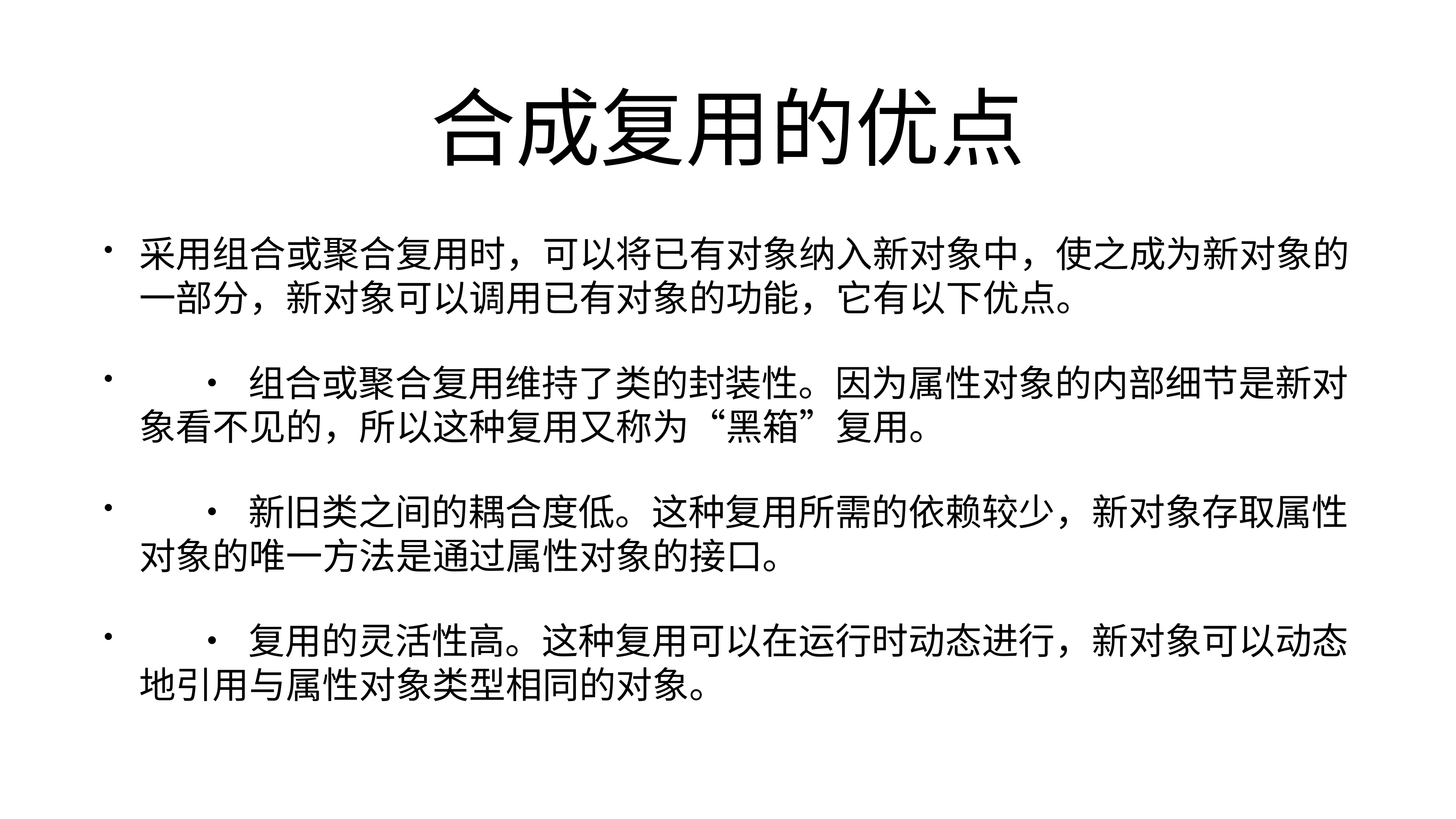

# 合成复用的优点
采用组合或聚合复用时，可以将已有对象纳入新对象中，使之成为新对象的一部分，新对象可以调用已有对象的功能，它有以下优点。
	•	组合或聚合复用维持了类的封装性。因为属性对象的内部细节是新对象看不见的，所以这种复用又称为“黑箱”复用。
	•	新旧类之间的耦合度低。这种复用所需的依赖较少，新对象存取属性对象的唯一方法是通过属性对象的接口。
	•	复用的灵活性高。这种复用可以在运行时动态进行，新对象可以动态地引用与属性对象类型相同的对象。